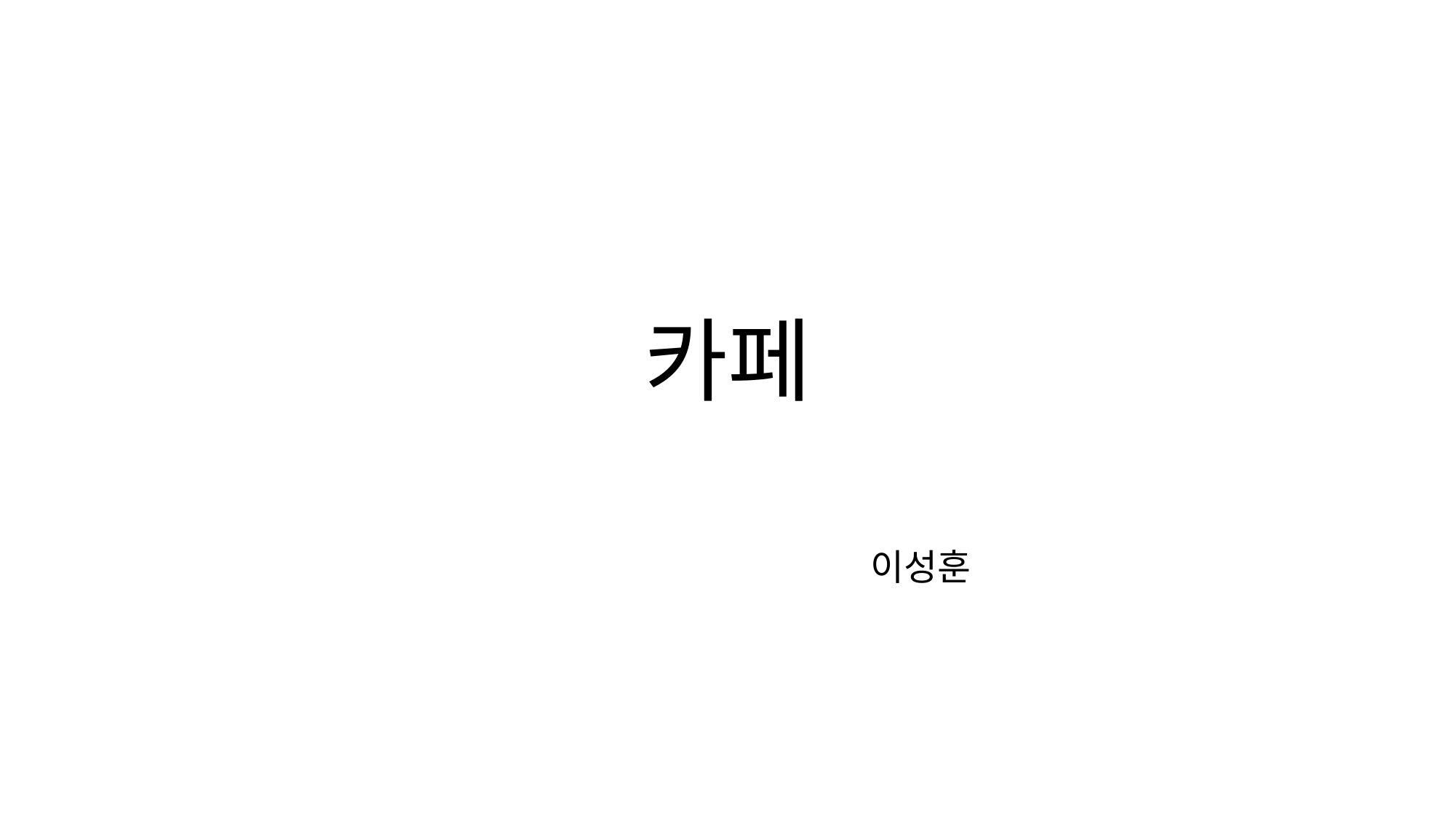

# 카페

                                      이성훈